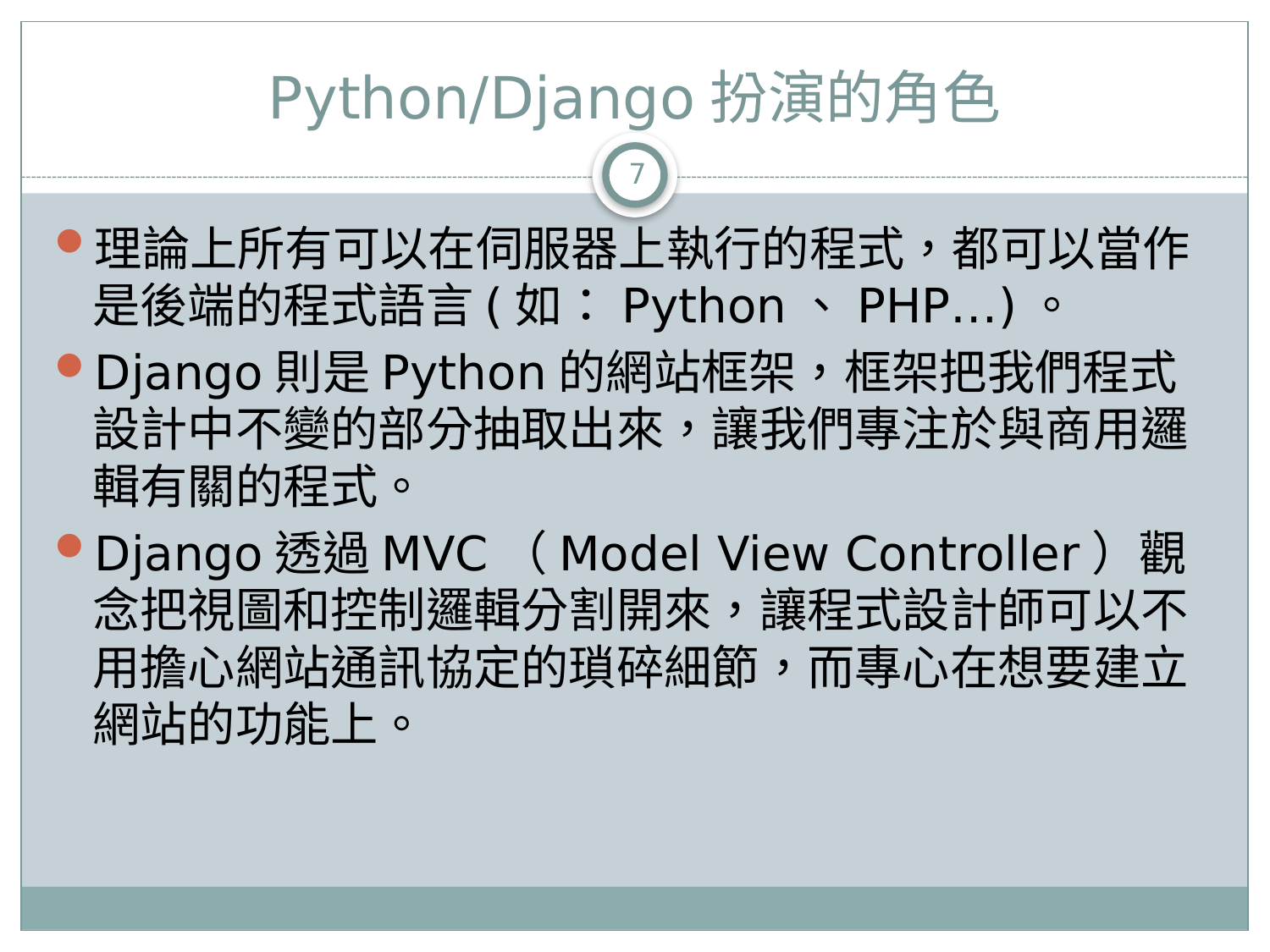

# Python/Django扮演的角色
7
理論上所有可以在伺服器上執行的程式，都可以當作是後端的程式語言(如：Python、PHP…)。
Django則是Python的網站框架，框架把我們程式設計中不變的部分抽取出來，讓我們專注於與商用邏輯有關的程式。
Django透過MVC（Model View Controller）觀念把視圖和控制邏輯分割開來，讓程式設計師可以不用擔心網站通訊協定的瑣碎細節，而專心在想要建立網站的功能上。